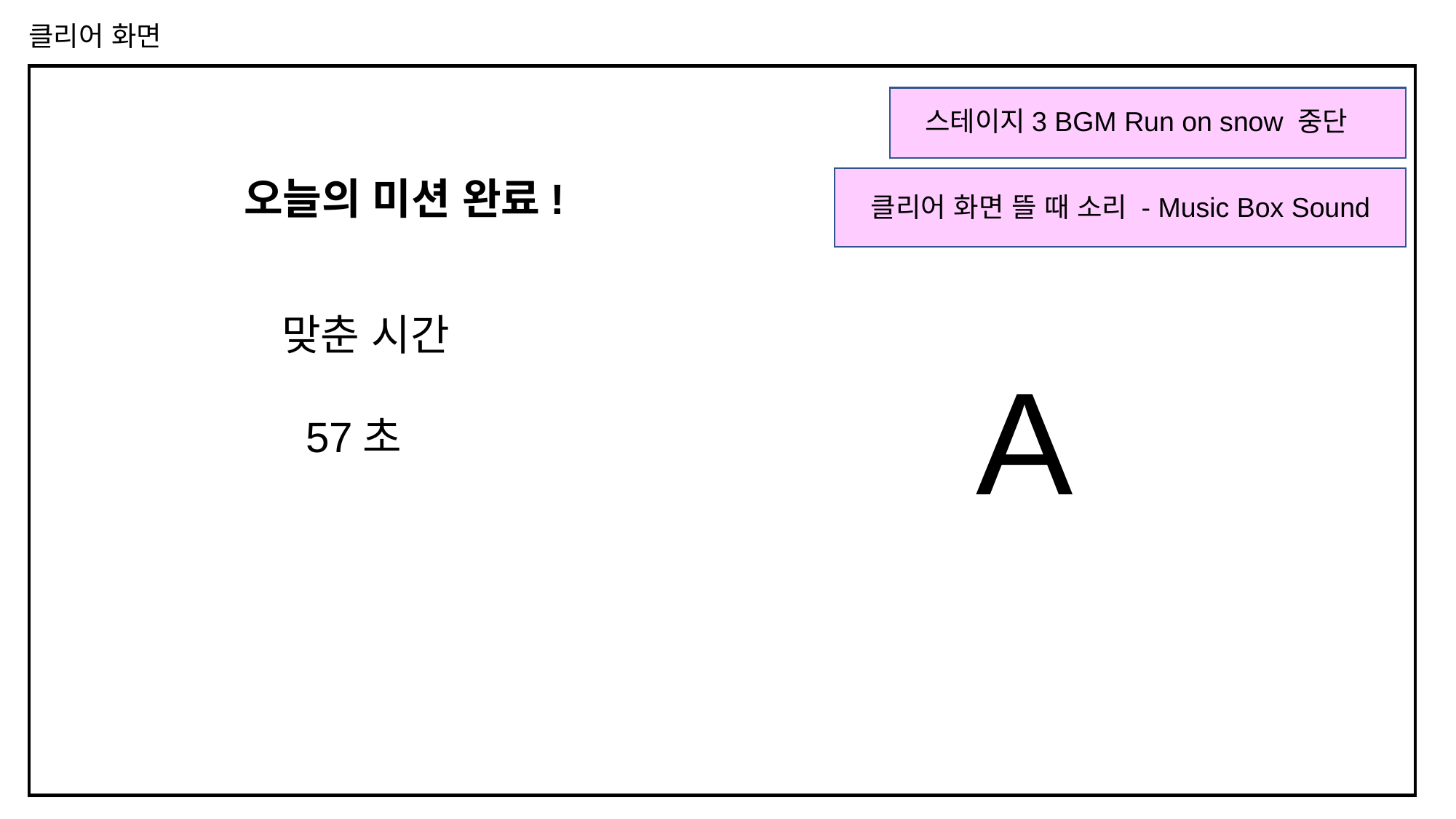

클리어 화면

스테이지3 BGM Run on snow 중단
오늘의 미션 완료!

클리어 화면 뜰 때 소리 - Music Box Sound
맞춘 시간

  57초
A